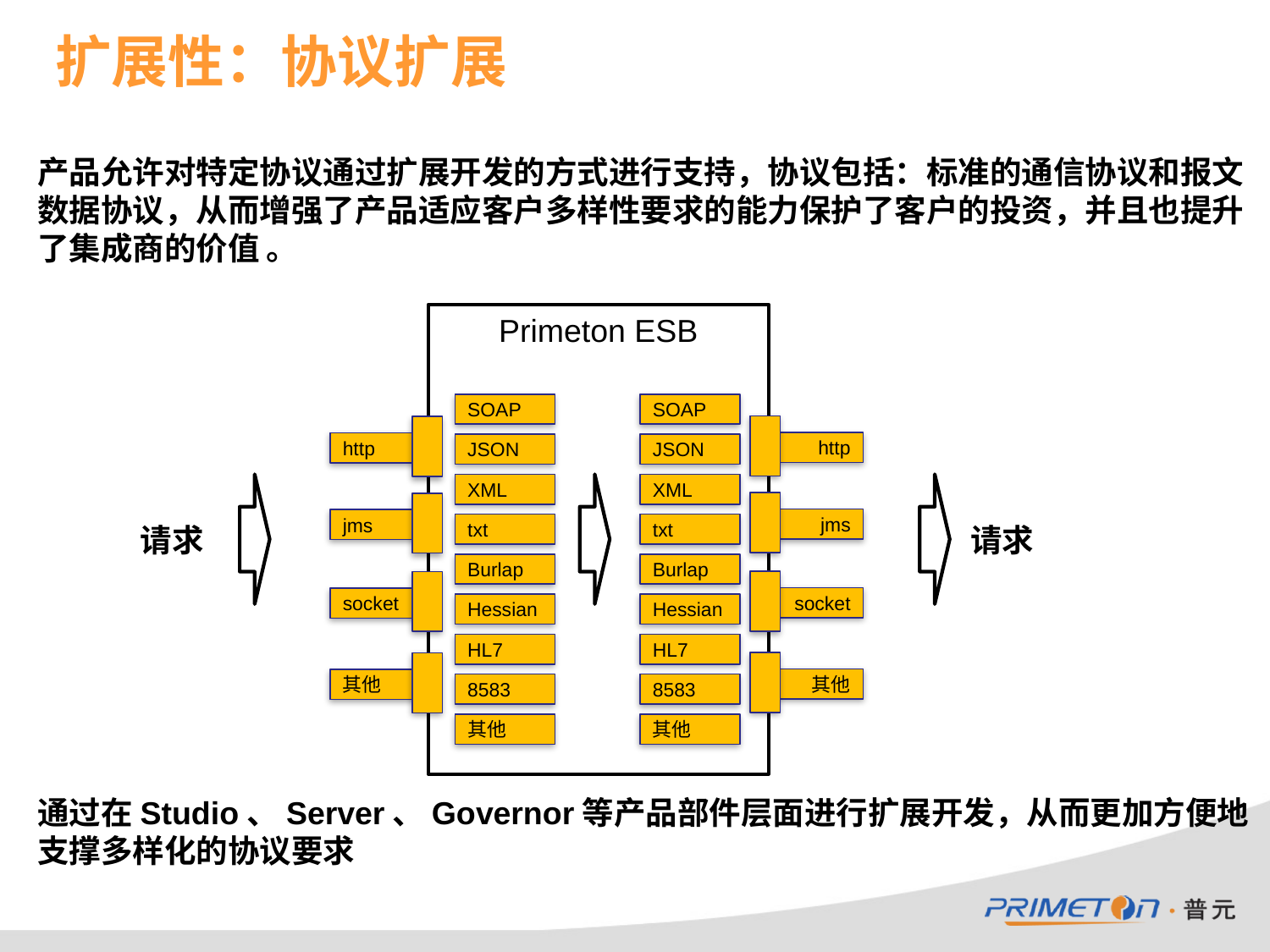

# 扩展性：协议扩展
产品允许对特定协议通过扩展开发的方式进行支持，协议包括：标准的通信协议和报文数据协议，从而增强了产品适应客户多样性要求的能力保护了客户的投资，并且也提升了集成商的价值 。
Primeton ESB
SOAP
SOAP

http
http
JSON
JSON

XML

XML

jms
jms
请求
txt
txt
请求
Burlap
Burlap

socket
socket
Hessian
Hessian
HL7
HL7

其他
其他
8583
8583
其他
其他
通过在Studio、Server、Governor等产品部件层面进行扩展开发，从而更加方便地支撑多样化的协议要求